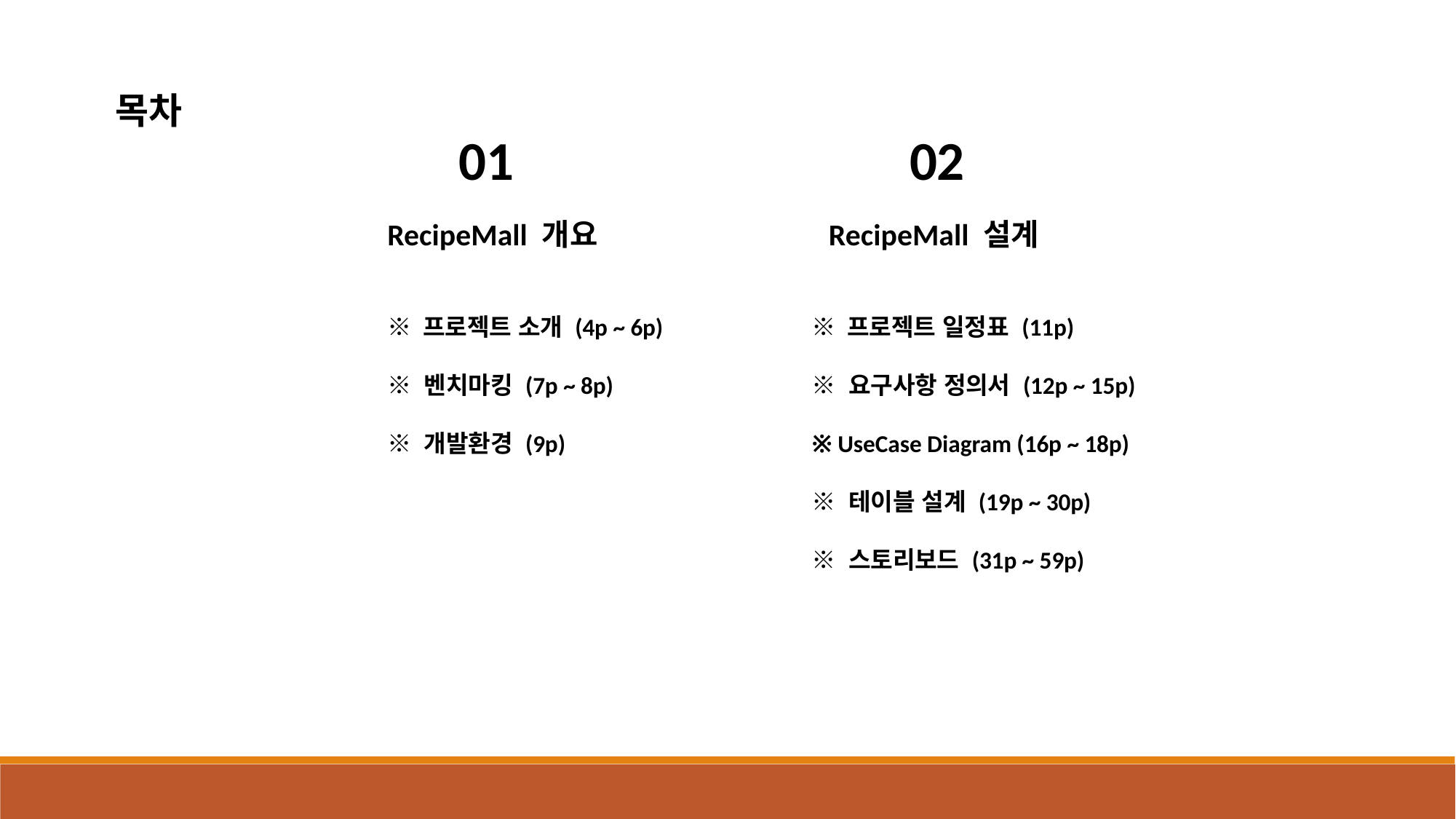

목차
01
02
RecipeMall 개요
RecipeMall 설계
※ 프로젝트 소개 (4p ~ 6p)

※ 벤치마킹 (7p ~ 8p)

※ 개발환경 (9p)

※ 프로젝트 일정표 (11p)

※ 요구사항 정의서 (12p ~ 15p)

※ UseCase Diagram (16p ~ 18p)

※ 테이블 설계 (19p ~ 30p)

※ 스토리보드 (31p ~ 59p)